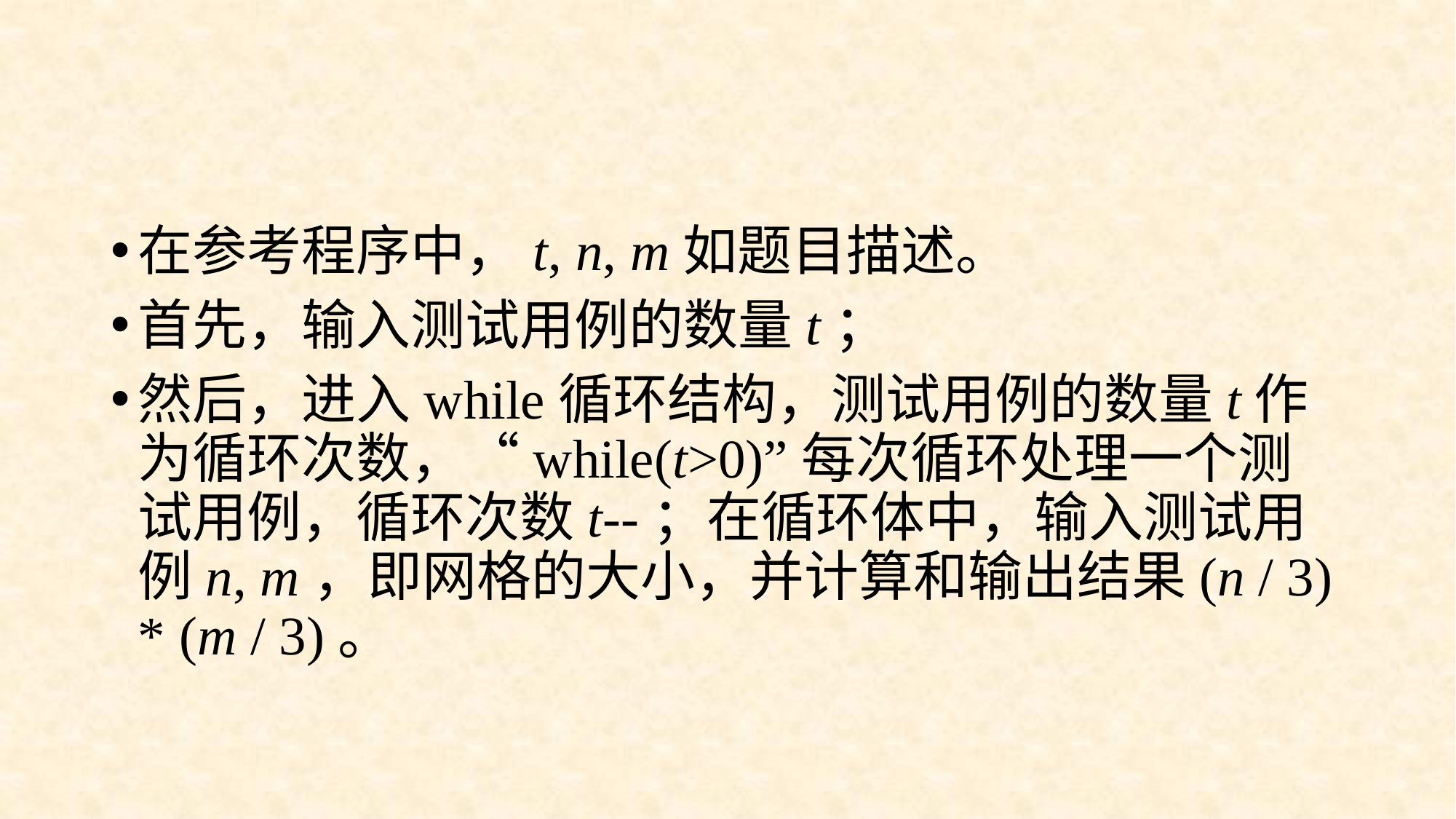

#
在参考程序中，t, n, m如题目描述。
首先，输入测试用例的数量t；
然后，进入while循环结构，测试用例的数量t作为循环次数，“while(t>0)”每次循环处理一个测试用例，循环次数t--；在循环体中，输入测试用例n, m，即网格的大小，并计算和输出结果(n / 3) * (m / 3)。